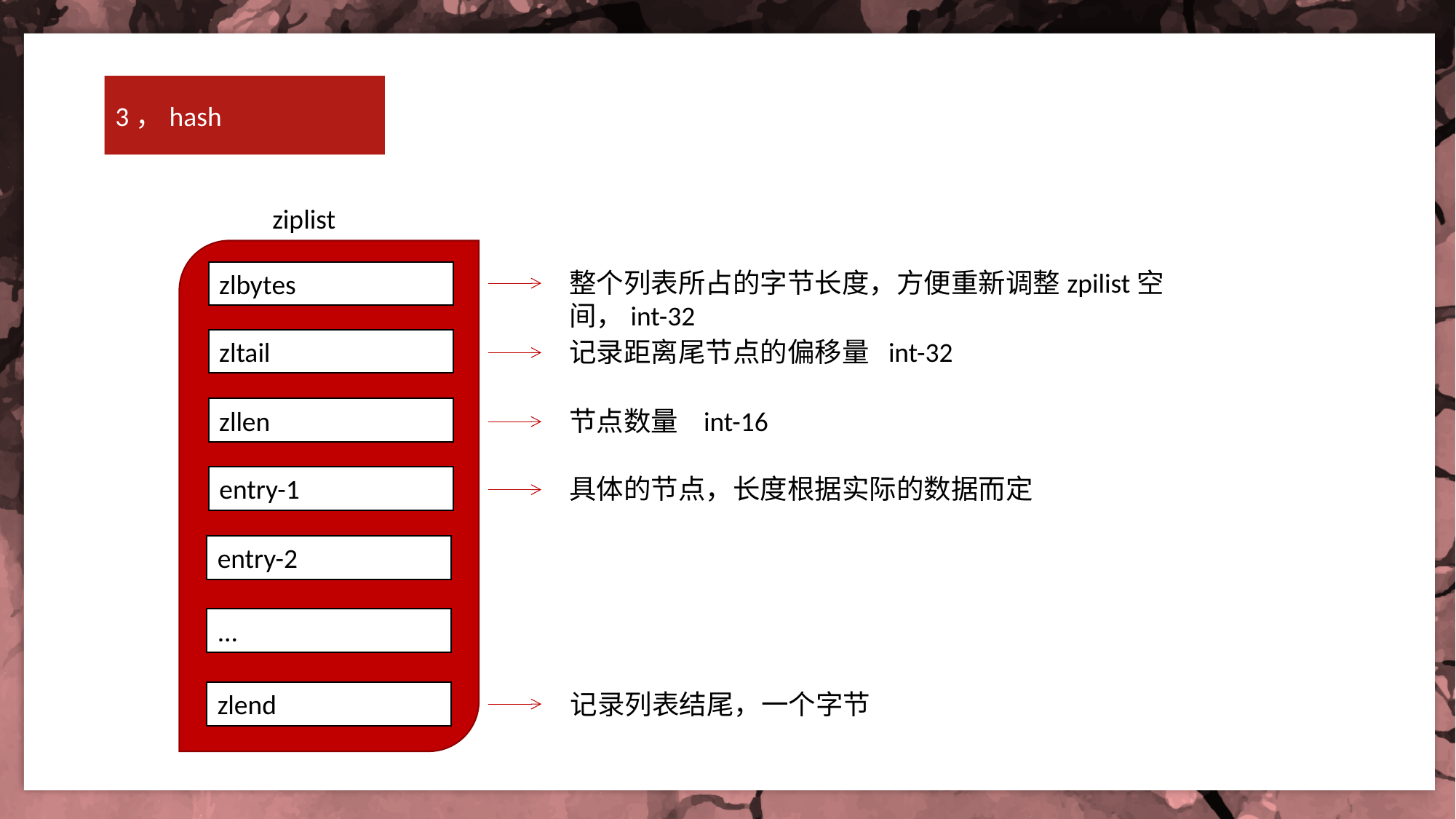

3，hash
ziplist

整个列表所占的字节长度，方便重新调整zpilist空间，int-32
zlbytes
zltail
记录距离尾节点的偏移量  int-32
zllen
节点数量   int-16
entry-1
具体的节点，长度根据实际的数据而定
entry-2
...
zlend
记录列表结尾，一个字节